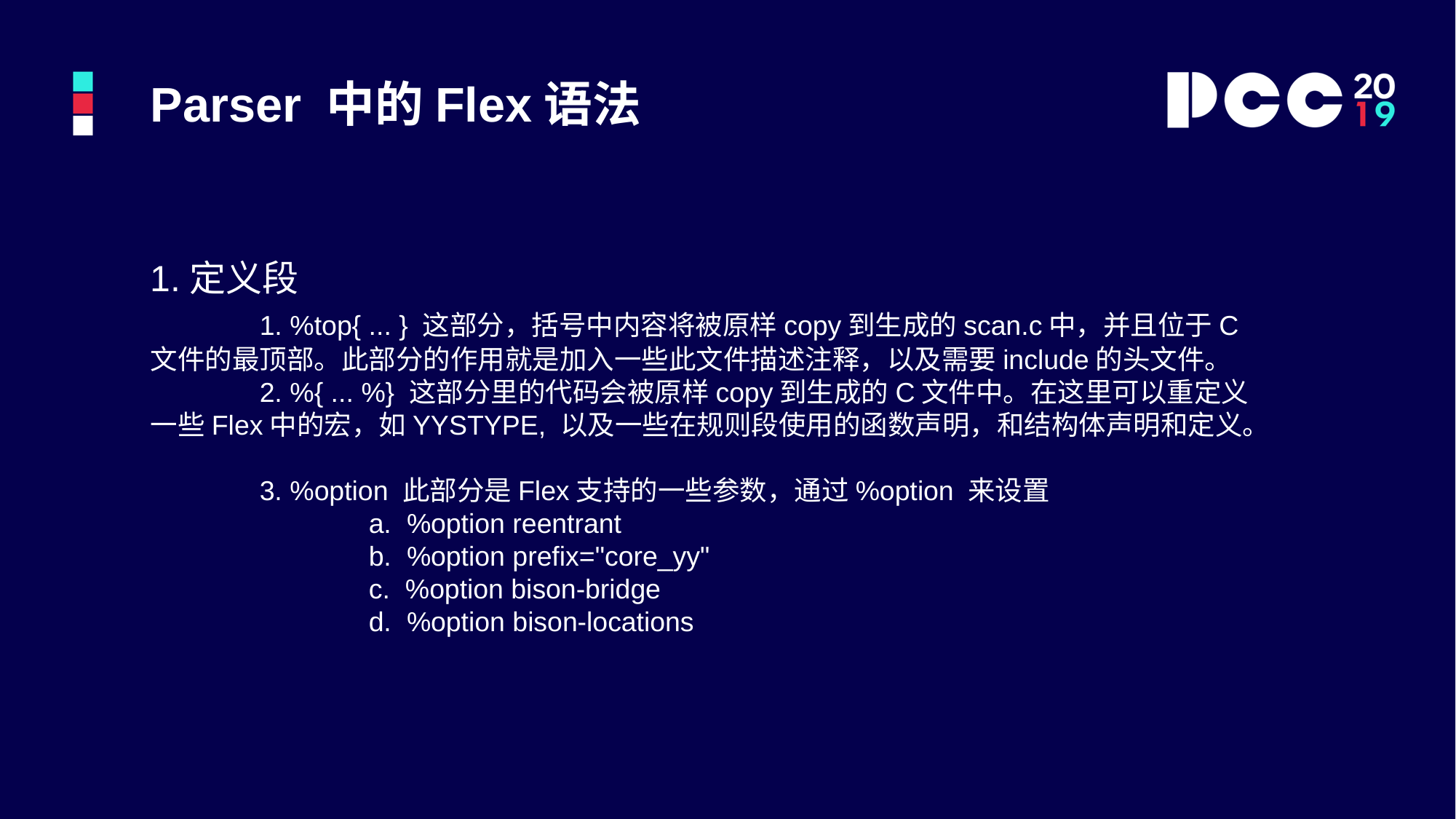

Parser 中的Flex语法
1.定义段
	1. %top{ ... } 这部分，括号中内容将被原样copy到生成的scan.c中，并且位于C文件的最顶部。此部分的作用就是加入一些此文件描述注释，以及需要include的头文件。
	2. %{ ... %} 这部分里的代码会被原样copy到生成的C文件中。在这里可以重定义一些Flex中的宏，如YYSTYPE, 以及一些在规则段使用的函数声明，和结构体声明和定义。
	3. %option 此部分是Flex支持的一些参数，通过%option 来设置
		a.  %option reentrant
		b.  %option prefix="core_yy"
		c.  %option bison-bridge
		d.  %option bison-locations